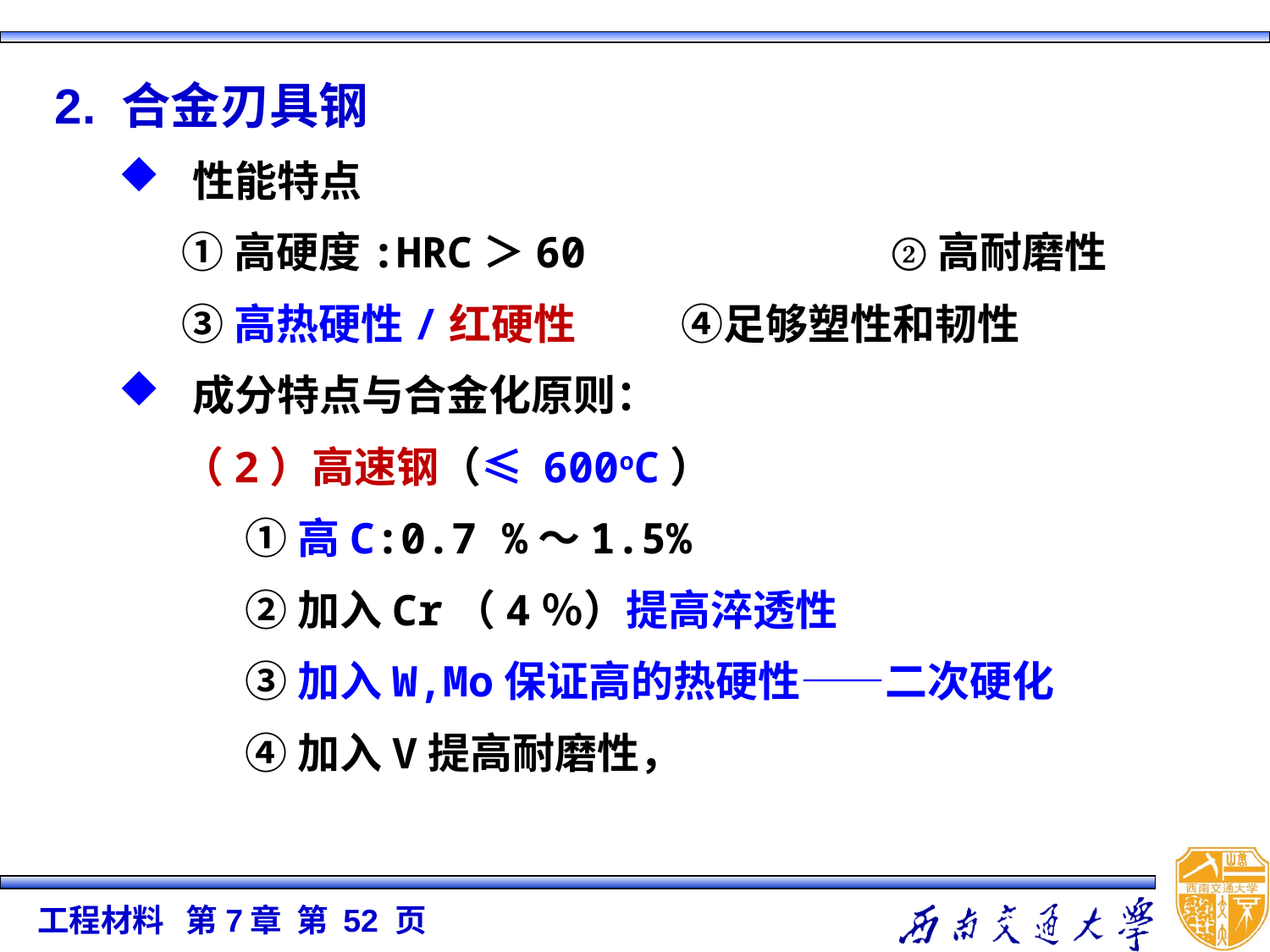

2. 合金刃具钢
性能特点
①高硬度:HRC＞60            ②高耐磨性
③高热硬性/红硬性           ④足够塑性和韧性
成分特点与合金化原则：
（2）高速钢（≤ 600oC）
①高C:0.7 %～1.5%
②加入Cr（4％）提高淬透性
③加入W,Mo保证高的热硬性——二次硬化
④加入V提高耐磨性，